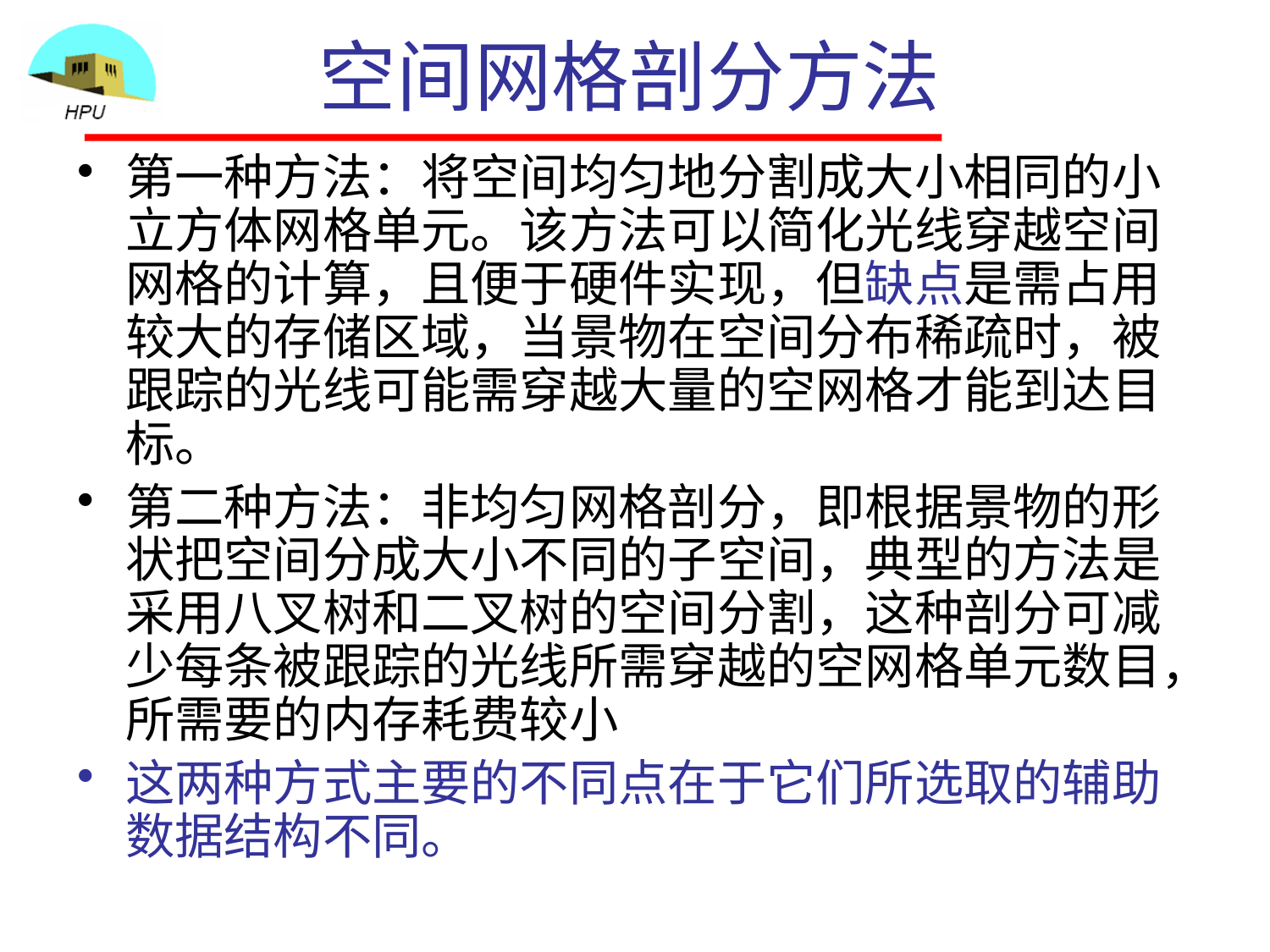

# 空间网格剖分方法
第一种方法：将空间均匀地分割成大小相同的小立方体网格单元。该方法可以简化光线穿越空间网格的计算，且便于硬件实现，但缺点是需占用较大的存储区域，当景物在空间分布稀疏时，被跟踪的光线可能需穿越大量的空网格才能到达目标。
第二种方法：非均匀网格剖分，即根据景物的形状把空间分成大小不同的子空间，典型的方法是采用八叉树和二叉树的空间分割，这种剖分可减少每条被跟踪的光线所需穿越的空网格单元数目，所需要的内存耗费较小
这两种方式主要的不同点在于它们所选取的辅助数据结构不同。